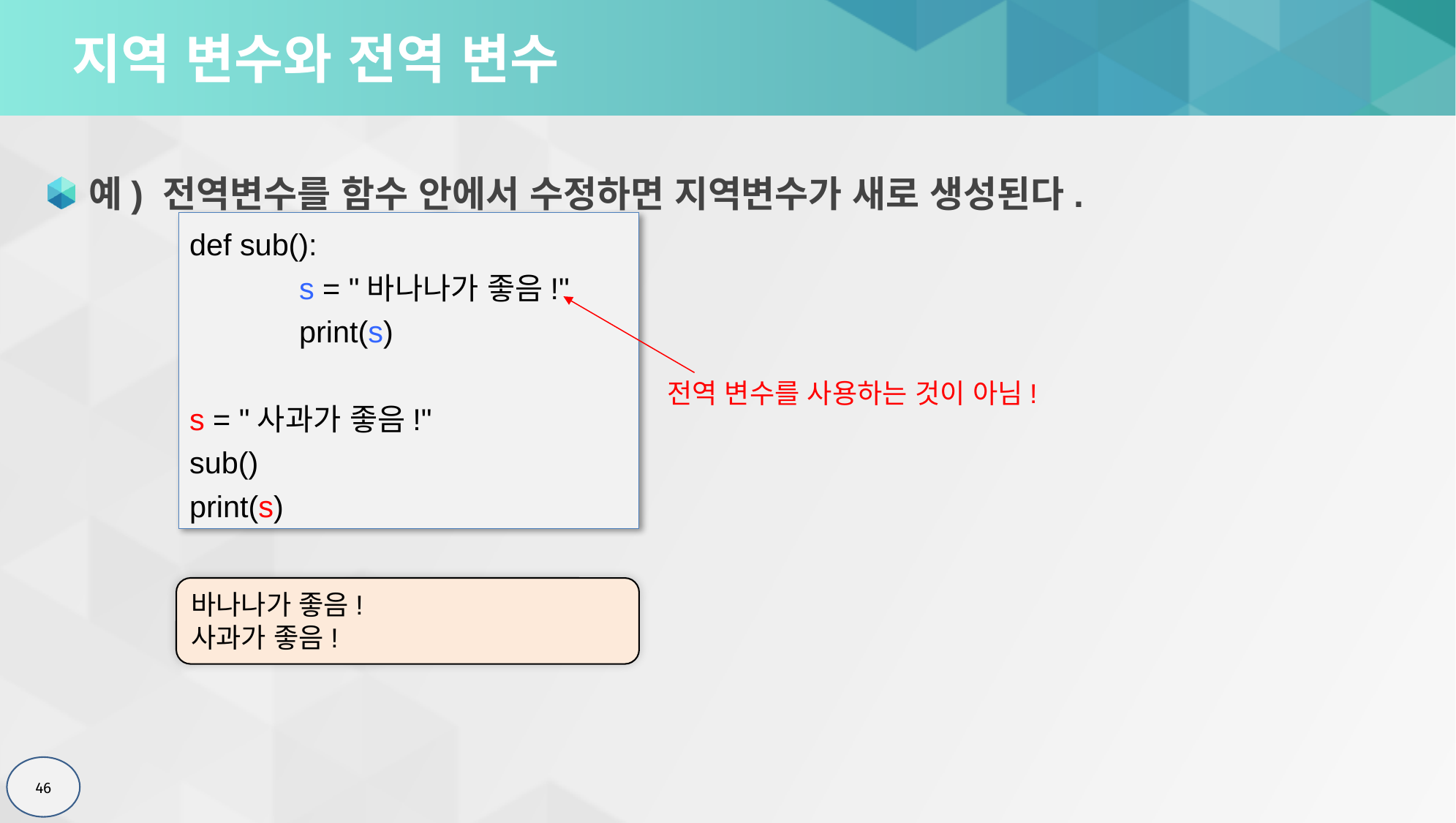

# 지역 변수와 전역 변수
예) 전역변수를 함수 안에서 수정하면 지역변수가 새로 생성된다.
def sub():
	s = "바나나가 좋음!"
	print(s)

s = "사과가 좋음!"
sub()
print(s)
전역 변수를 사용하는 것이 아님!
바나나가 좋음!
사과가 좋음!